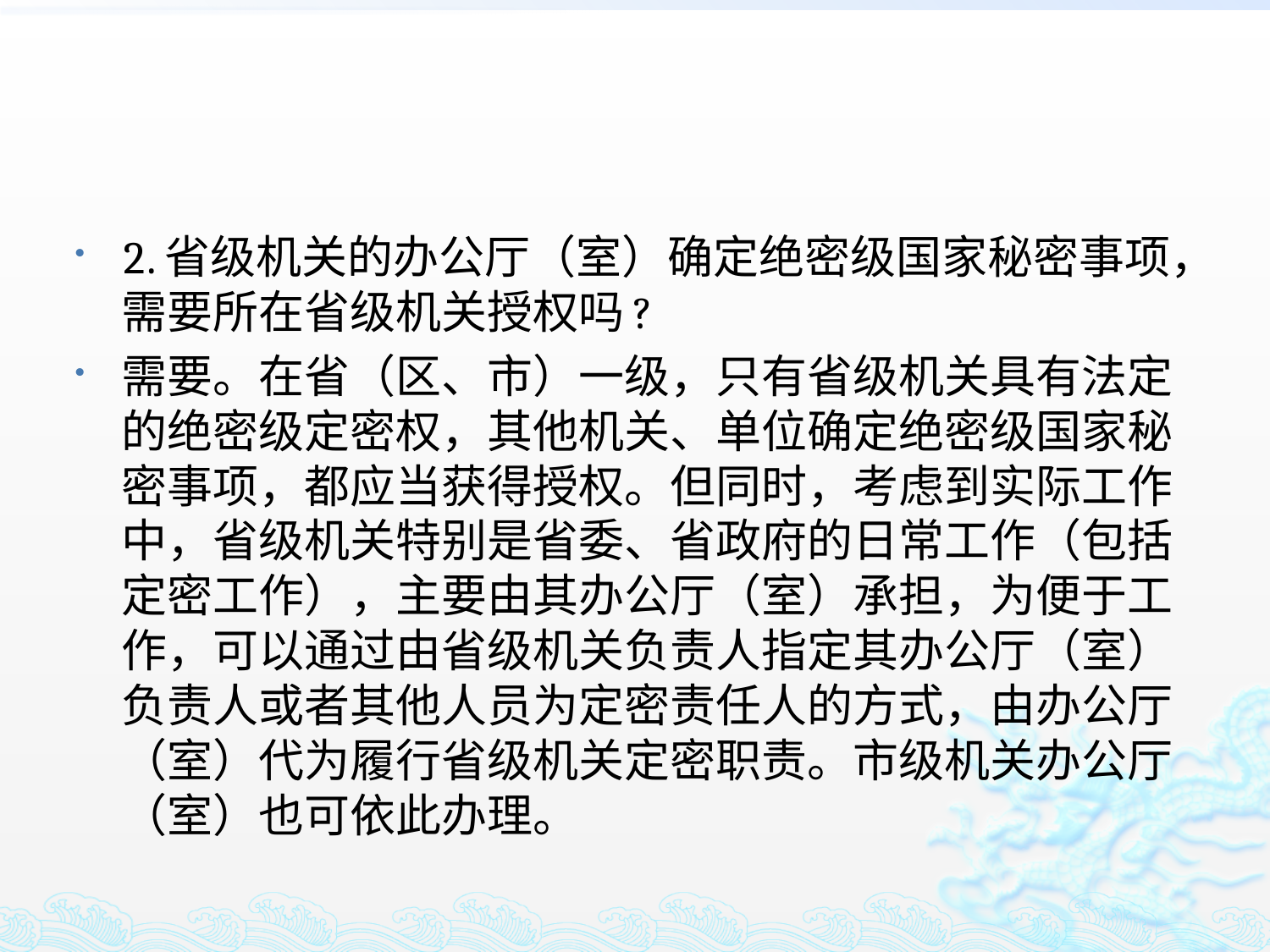

#
2.省级机关的办公厅（室）确定绝密级国家秘密事项，需要所在省级机关授权吗?
需要。在省（区、市）一级，只有省级机关具有法定的绝密级定密权，其他机关、单位确定绝密级国家秘密事项，都应当获得授权。但同时，考虑到实际工作中，省级机关特别是省委、省政府的日常工作（包括定密工作），主要由其办公厅（室）承担，为便于工作，可以通过由省级机关负责人指定其办公厅（室）负责人或者其他人员为定密责任人的方式，由办公厅（室）代为履行省级机关定密职责。市级机关办公厅（室）也可依此办理。